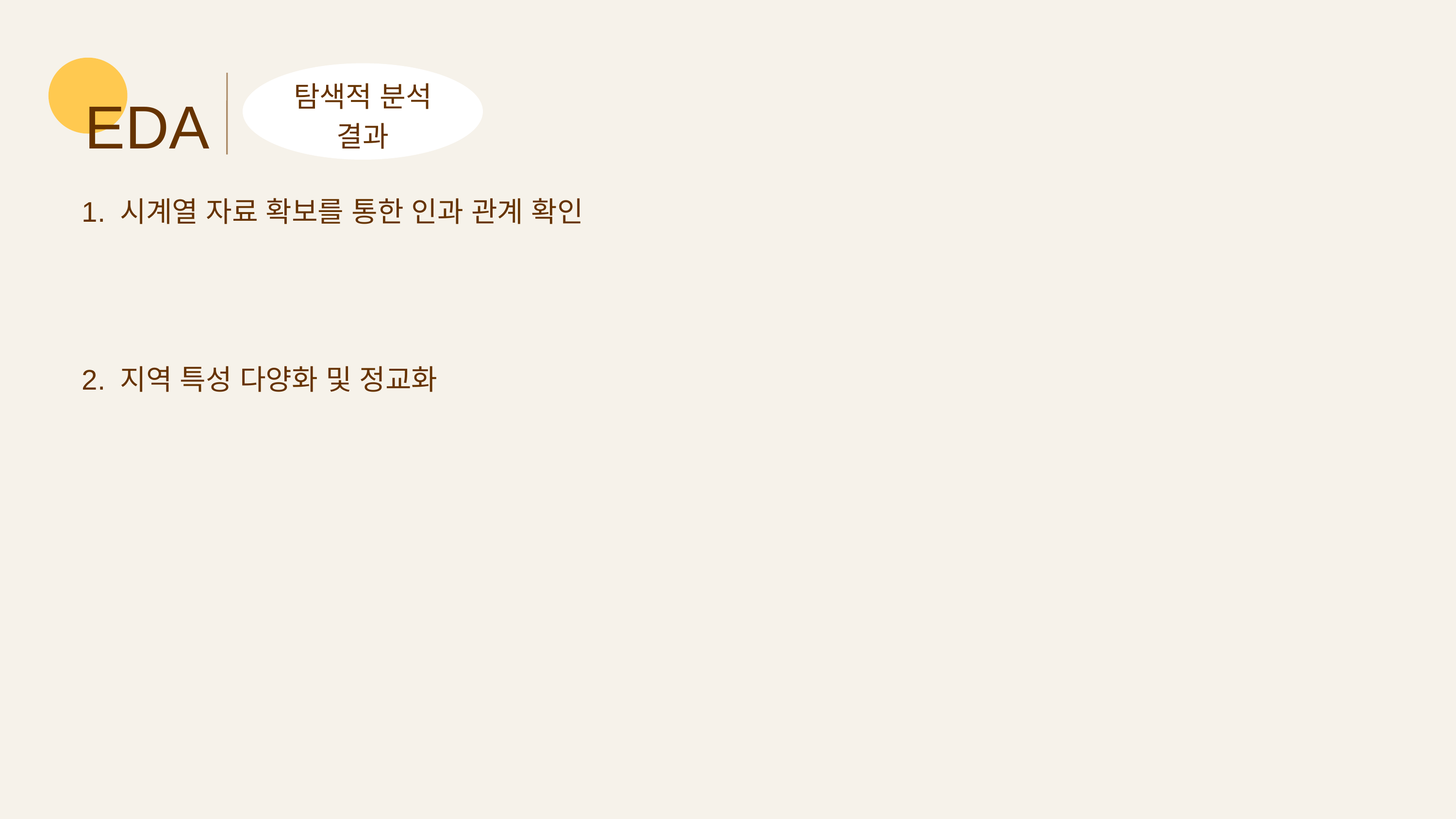

EDA

탐색적 분석
결과
1. 시계열 자료 확보를 통한 인과 관계 확인

2. 지역 특성 다양화 및 정교화